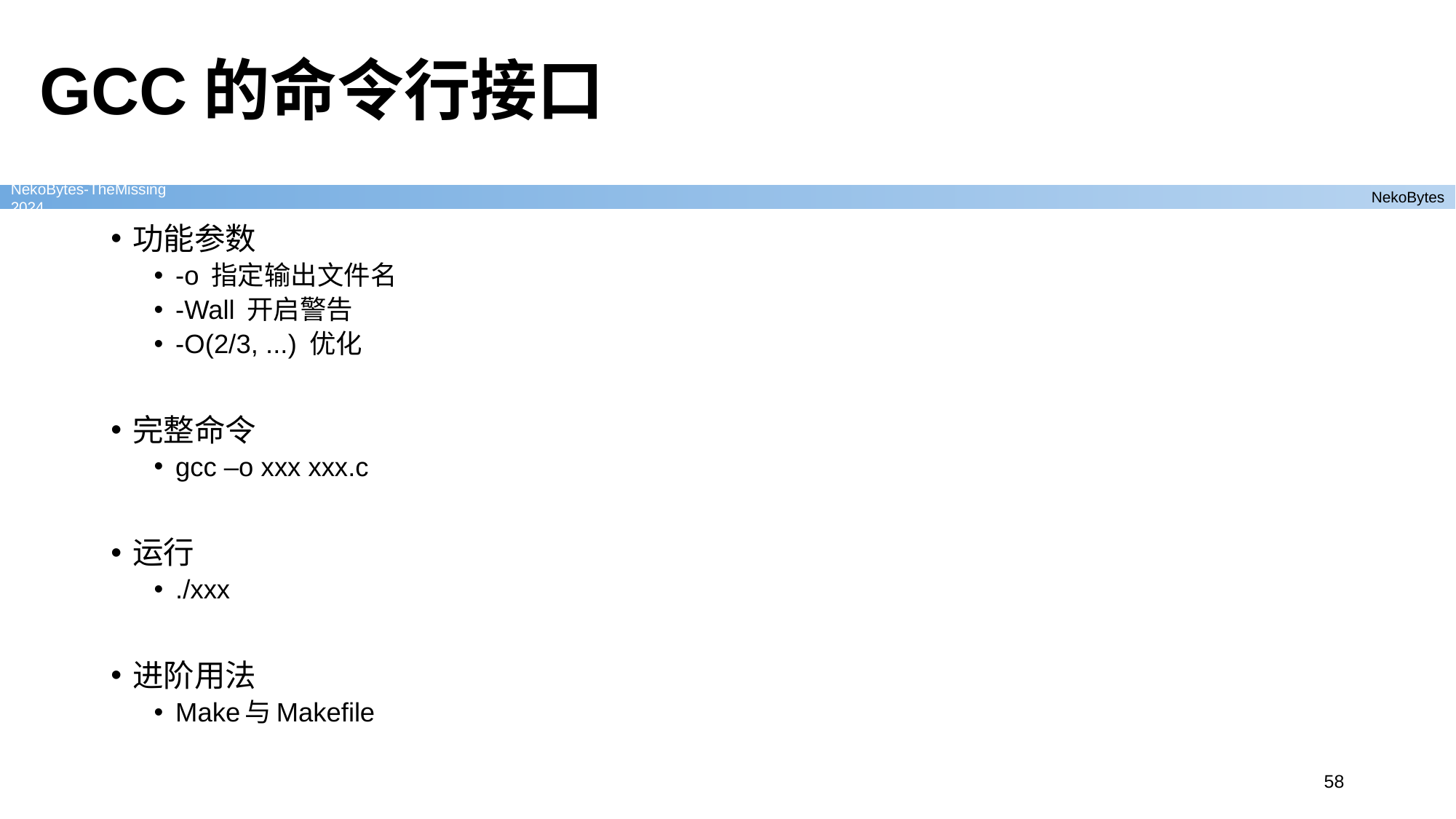

# GCC的命令行接口
功能参数
-o 指定输出文件名
-Wall 开启警告
-O(2/3, ...) 优化

完整命令
gcc –o xxx xxx.c

运行
./xxx

进阶用法
Make与Makefile
58